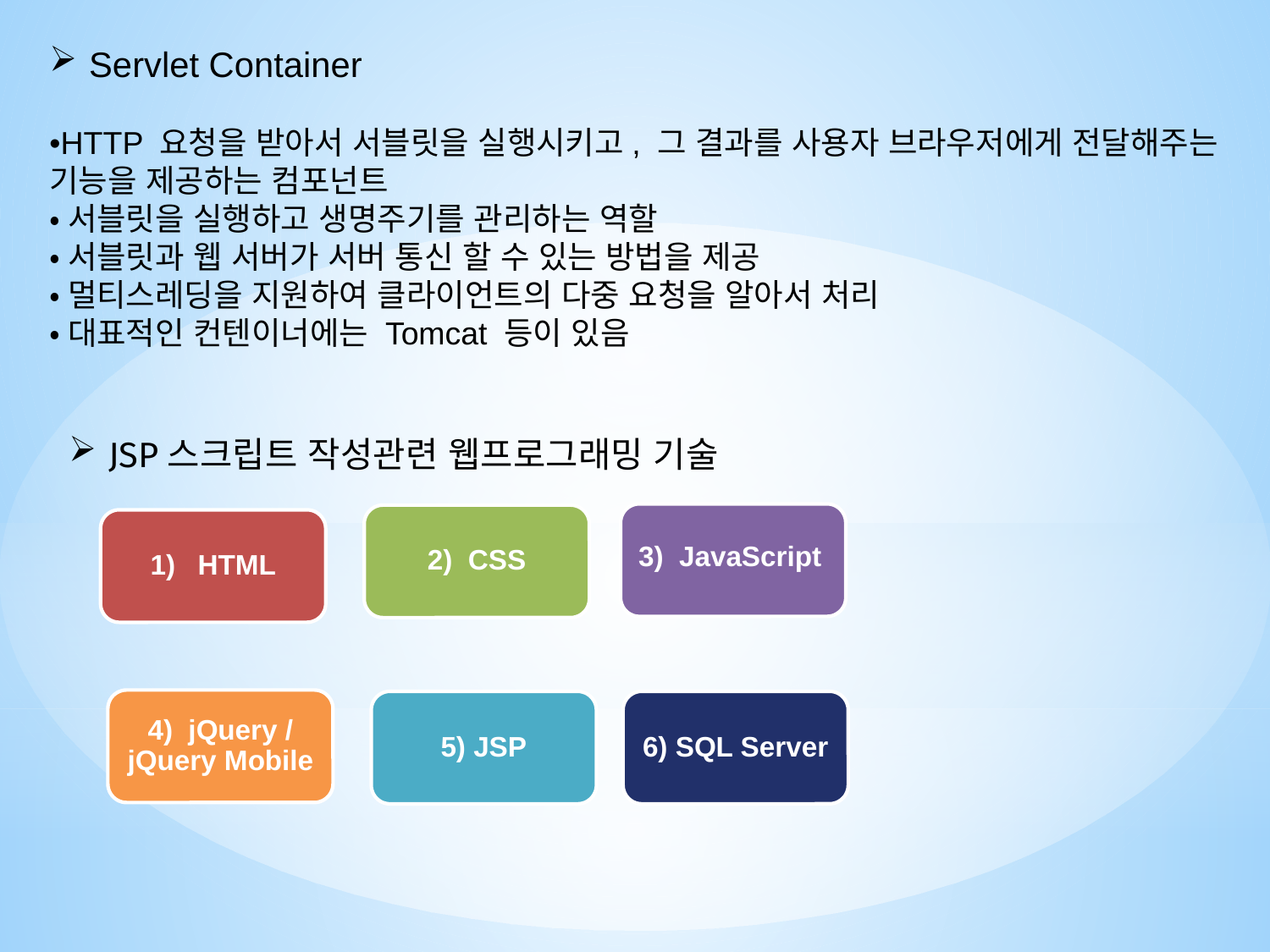

Servlet Container

•HTTP 요청을 받아서 서블릿을 실행시키고, 그 결과를 사용자 브라우저에게 전달해주는 기능을 제공하는 컴포넌트
•서블릿을 실행하고 생명주기를 관리하는 역할
•서블릿과 웹 서버가 서버 통신 할 수 있는 방법을 제공
•멀티스레딩을 지원하여 클라이언트의 다중 요청을 알아서 처리
•대표적인 컨텐이너에는 Tomcat 등이 있음
JSP스크립트 작성관련 웹프로그래밍 기술

3)  JavaScript

2)  CSS

HTML

4)  jQuery / jQuery Mobile

6) SQL Server

5) JSP